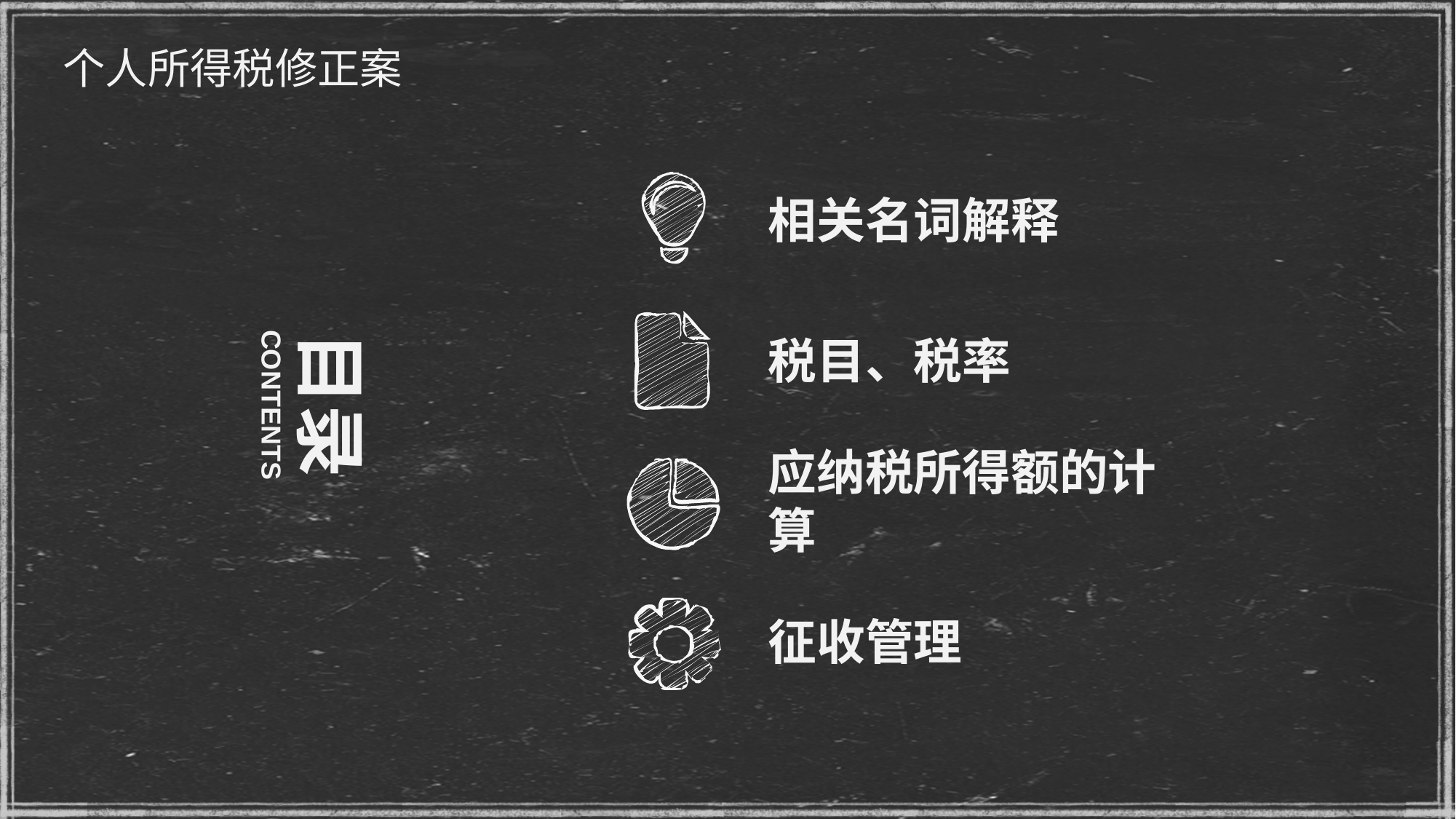

个人所得税修正案

相关名词解释
目录
CONTENTS

税目、税率

应纳税所得额的计算

征收管理